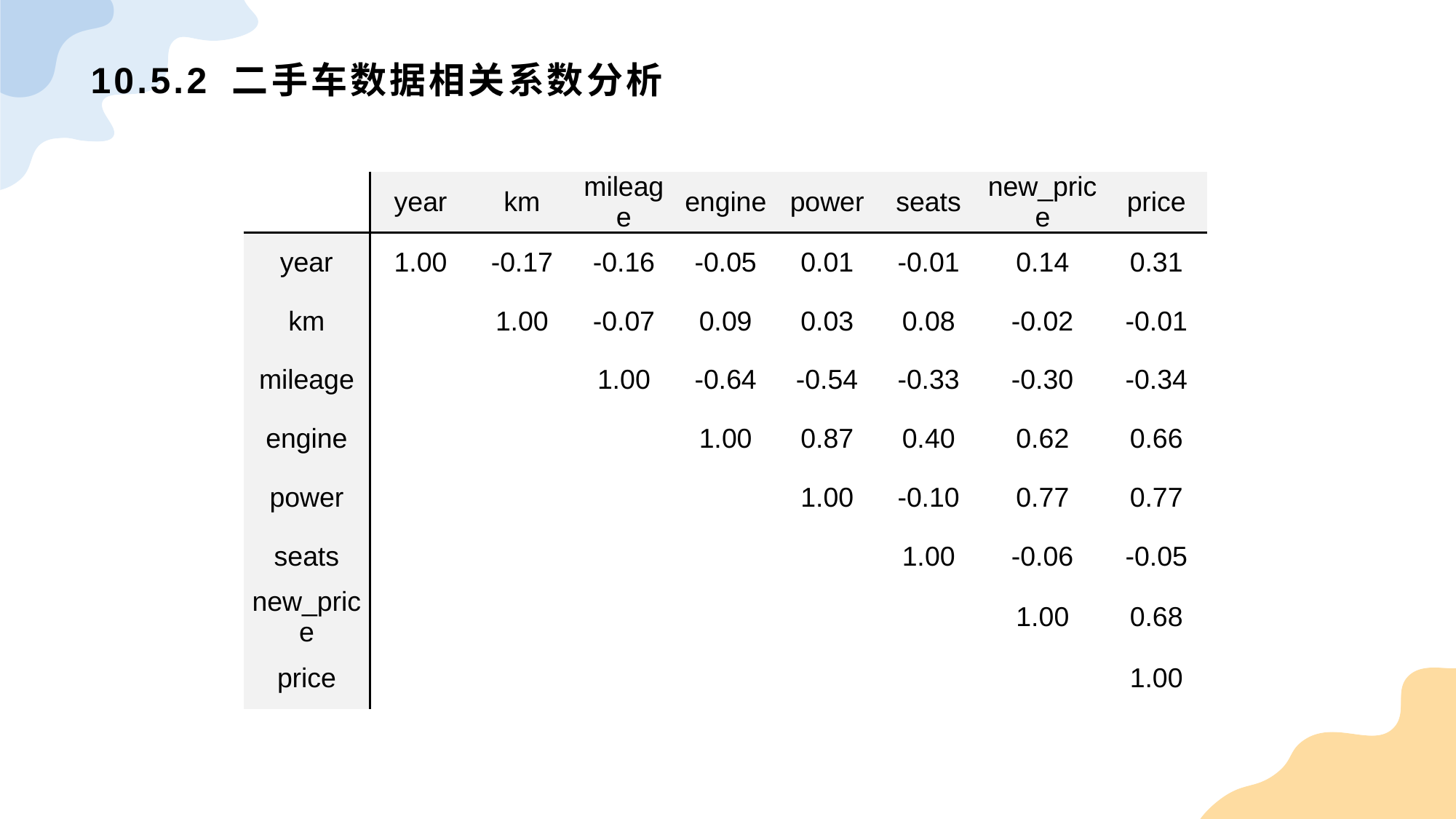

# 10.5.2 二手车数据相关系数分析
|  | year | km | mileage | engine | power | seats | new\_price | price |
| --- | --- | --- | --- | --- | --- | --- | --- | --- |
| year | 1.00 | -0.17 | -0.16 | -0.05 | 0.01 | -0.01 | 0.14 | 0.31 |
| km |  | 1.00 | -0.07 | 0.09 | 0.03 | 0.08 | -0.02 | -0.01 |
| mileage |  |  | 1.00 | -0.64 | -0.54 | -0.33 | -0.30 | -0.34 |
| engine |  |  |  | 1.00 | 0.87 | 0.40 | 0.62 | 0.66 |
| power |  |  |  |  | 1.00 | -0.10 | 0.77 | 0.77 |
| seats |  |  |  |  |  | 1.00 | -0.06 | -0.05 |
| new\_price |  |  |  |  |  |  | 1.00 | 0.68 |
| price |  |  |  |  |  |  |  | 1.00 |